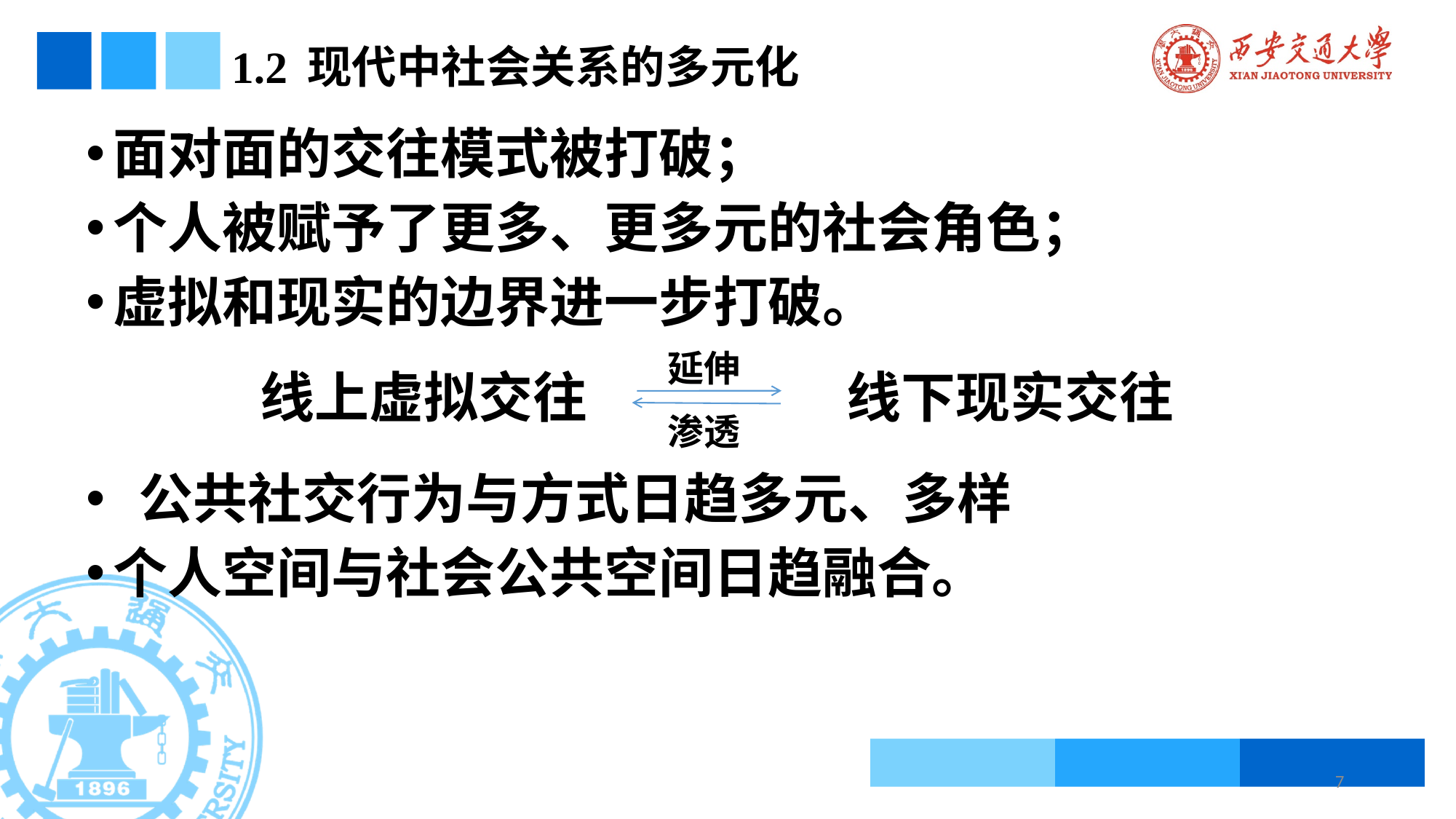

# 1.2 现代中社会关系的多元化
面对面的交往模式被打破；
个人被赋予了更多、更多元的社会角色；
虚拟和现实的边界进一步打破。
             线上虚拟交往                     线下现实交往
 公共社交行为与方式日趋多元、多样
个人空间与社会公共空间日趋融合。
延伸
渗透
7